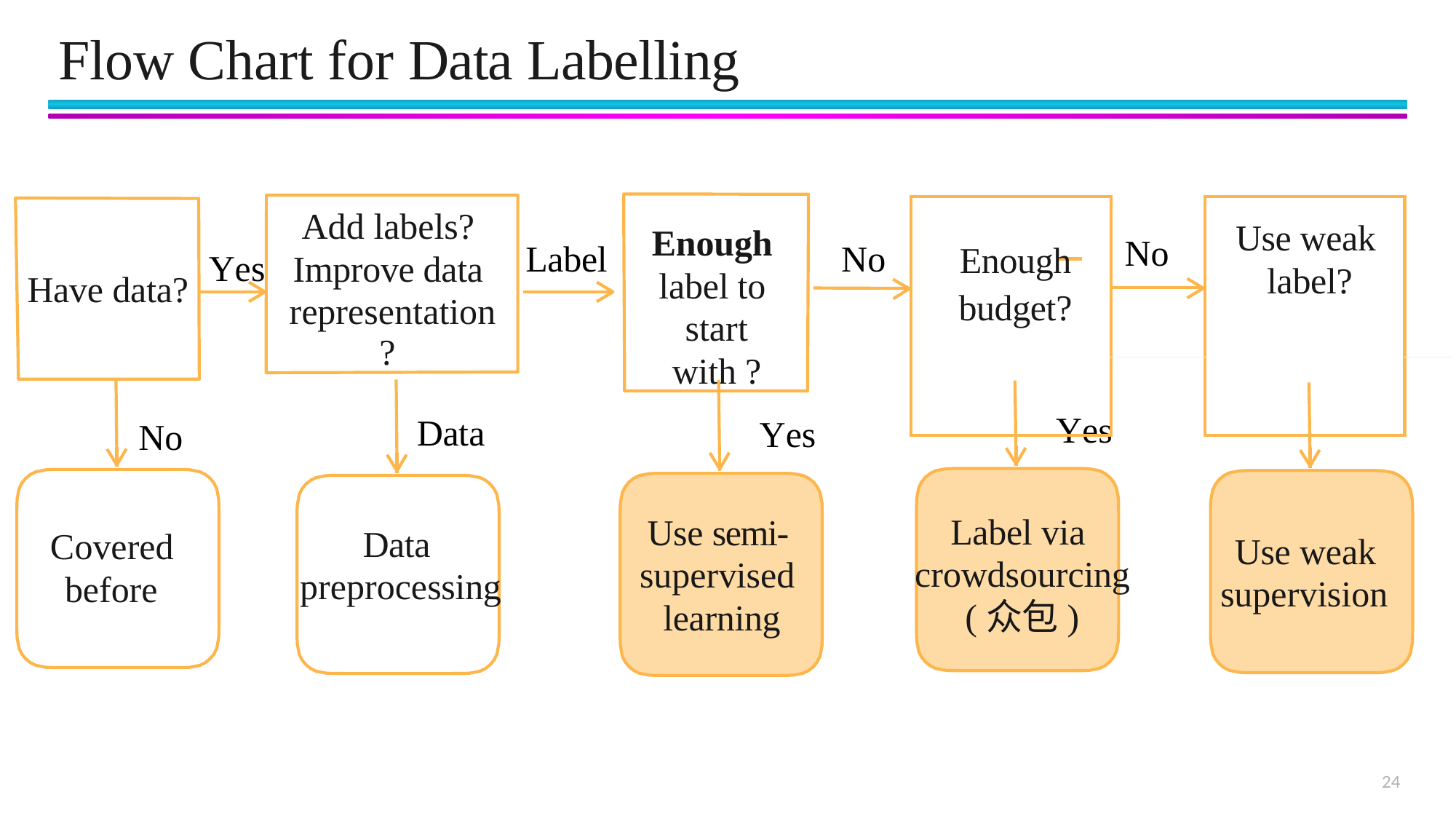

# Flow Chart for Data Labelling
Enough  label to  start with ?
Add labels?  Improve data  representation
?

|  | No |  |  |
| --- | --- | --- | --- |
|  |  |  |  |
|  |  |  |  |

Use weak  label?
Enough
budget?
Label
No
Yes
Have data?

Yes
Data
Yes
No
Label via  crowdsourcing
(众包)
Use semi-  supervised  learning
Data  preprocessing
Covered  before
Use weak  supervision
24